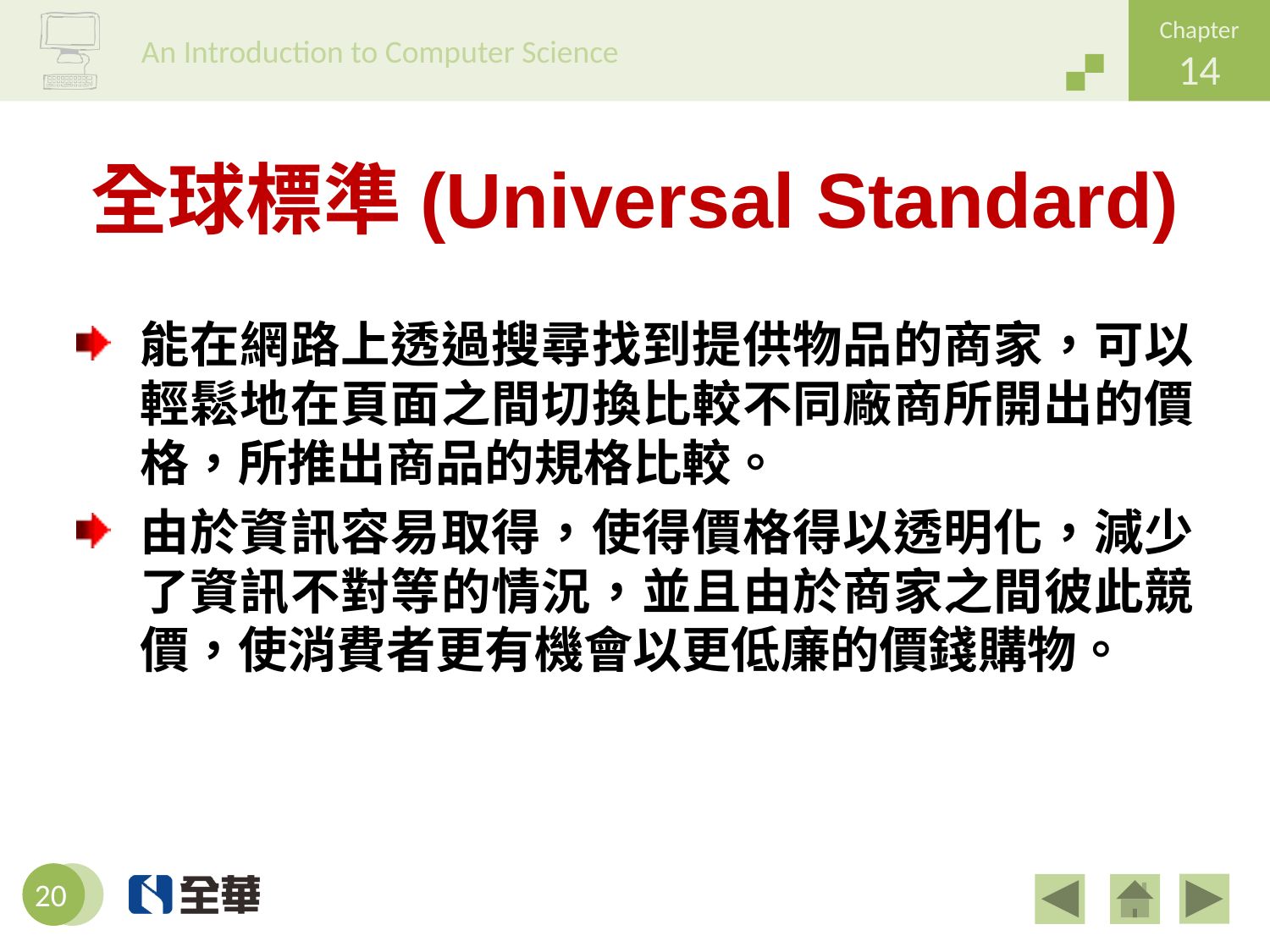

# 全球標準(Universal Standard)
能在網路上透過搜尋找到提供物品的商家，可以輕鬆地在頁面之間切換比較不同廠商所開出的價格，所推出商品的規格比較。
由於資訊容易取得，使得價格得以透明化，減少了資訊不對等的情況，並且由於商家之間彼此競價，使消費者更有機會以更低廉的價錢購物。